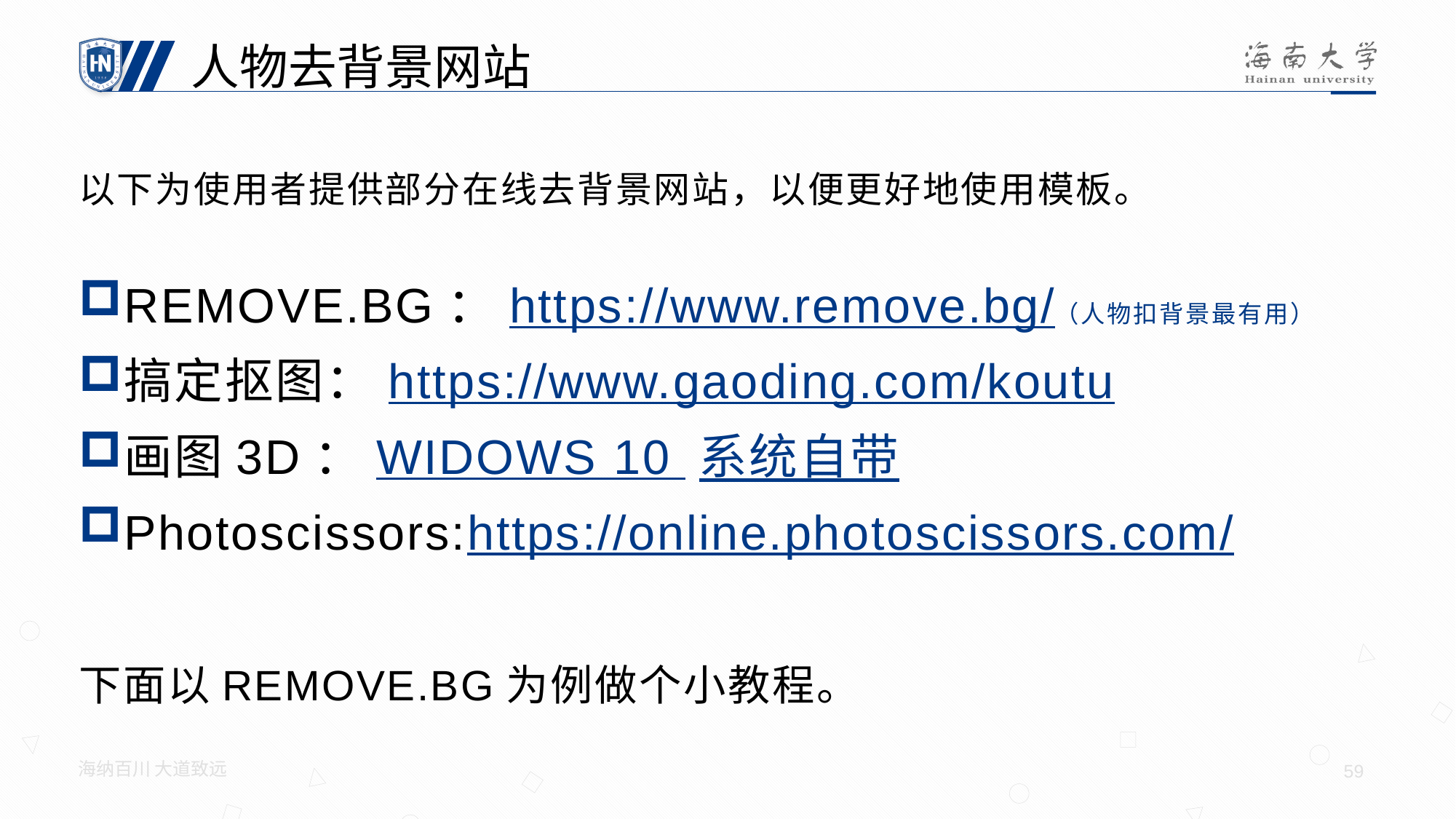

人物去背景网站
以下为使用者提供部分在线去背景网站，以便更好地使用模板。
REMOVE.BG：https://www.remove.bg/（人物扣背景最有用）
搞定抠图：https://www.gaoding.com/koutu
画图3D：WIDOWS 10 系统自带
Photoscissors:https://online.photoscissors.com/
下面以REMOVE.BG为例做个小教程。
海纳百川 大道致远
59